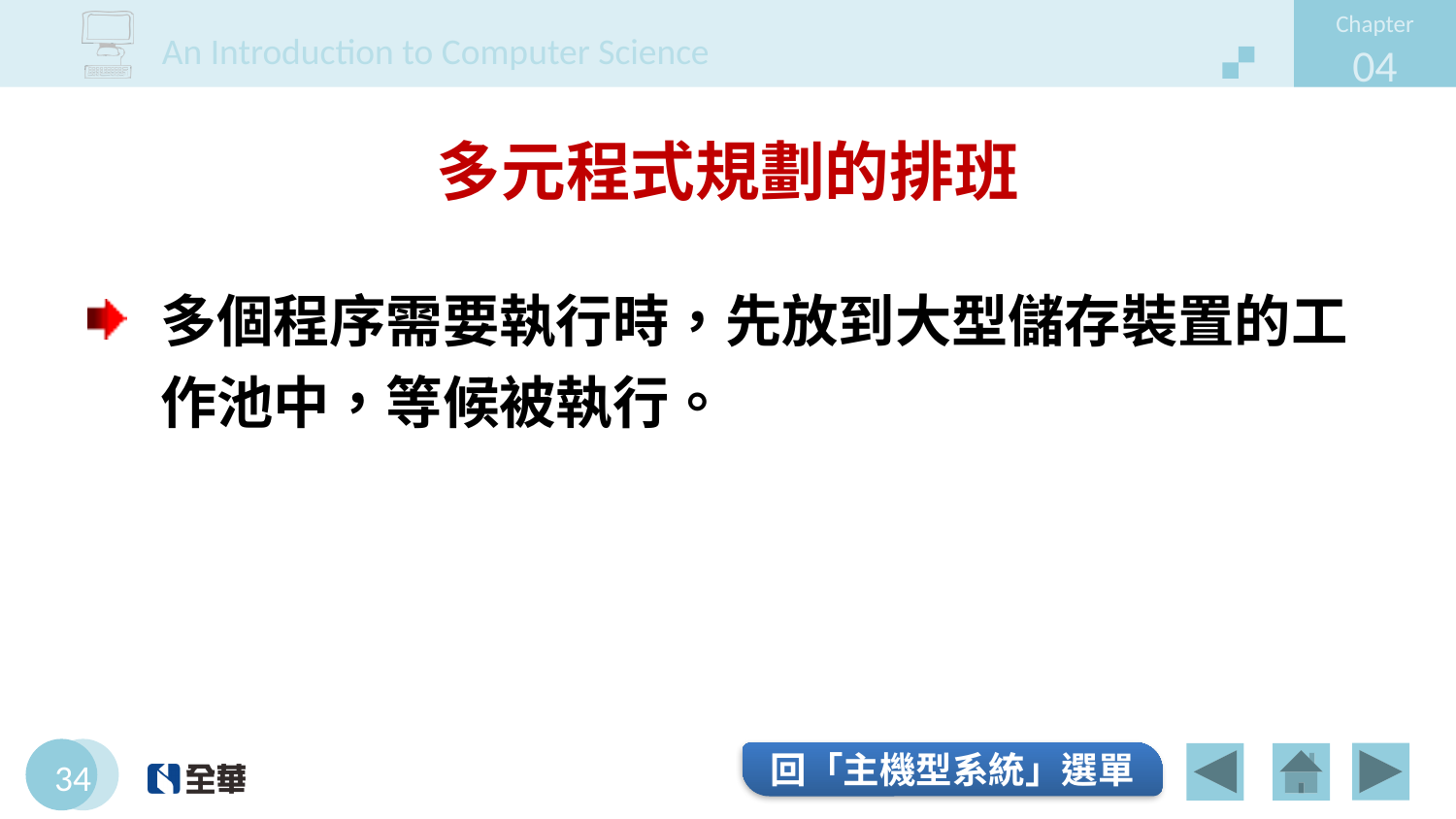

# 多元程式規劃的排班
多個程序需要執行時，先放到大型儲存裝置的工作池中，等候被執行。
回「主機型系統」選單